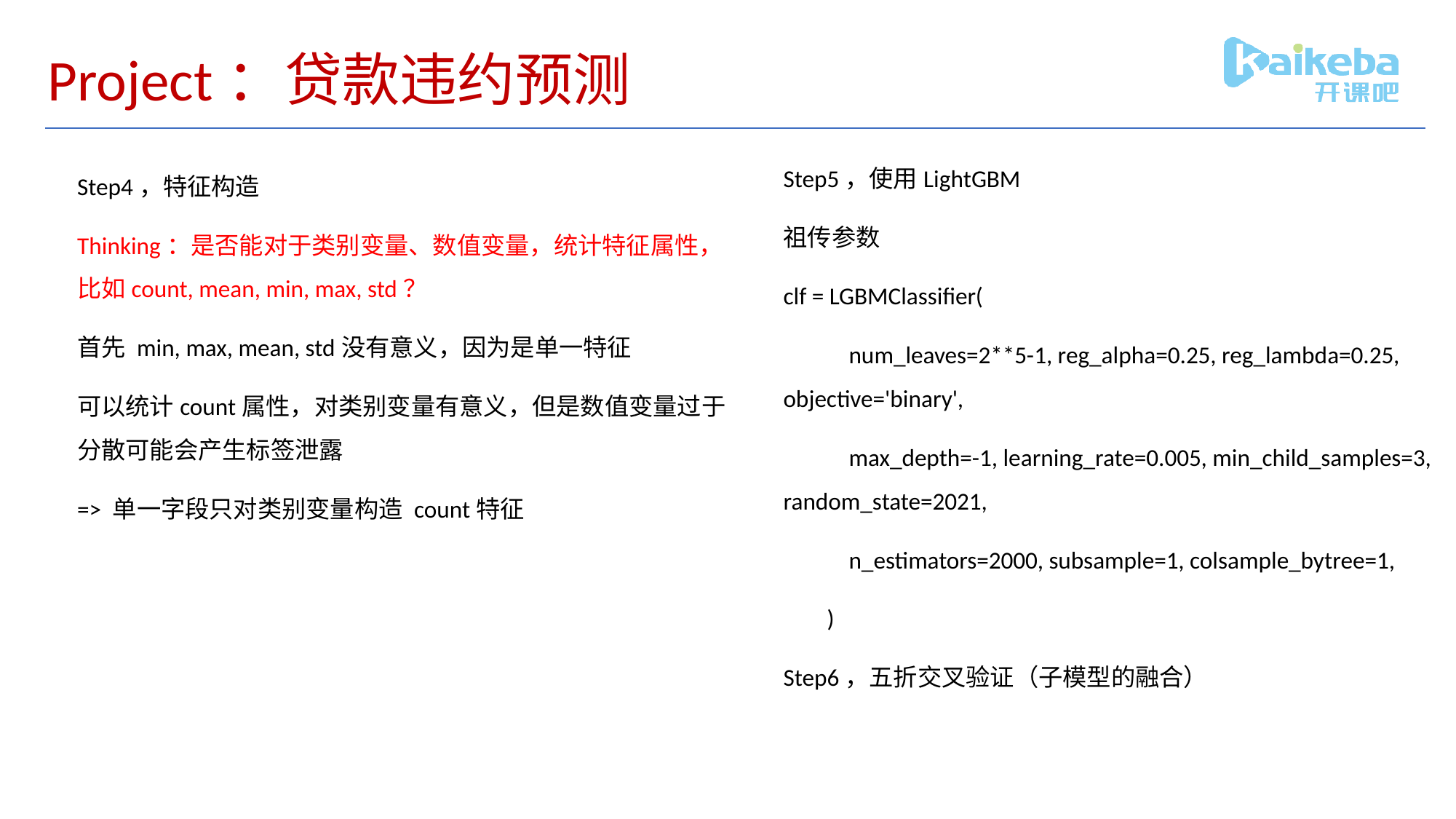

# Project：贷款违约预测
Step5，使用LightGBM
祖传参数
clf = LGBMClassifier(
            num_leaves=2**5-1, reg_alpha=0.25, reg_lambda=0.25, objective='binary',
            max_depth=-1, learning_rate=0.005, min_child_samples=3, random_state=2021,
            n_estimators=2000, subsample=1, colsample_bytree=1,
        )
Step6，五折交叉验证（子模型的融合）
Step4，特征构造
Thinking：是否能对于类别变量、数值变量，统计特征属性，比如count, mean, min, max, std？
首先 min, max, mean, std没有意义，因为是单一特征
可以统计count属性，对类别变量有意义，但是数值变量过于分散可能会产生标签泄露
=> 单一字段只对类别变量构造 count特征